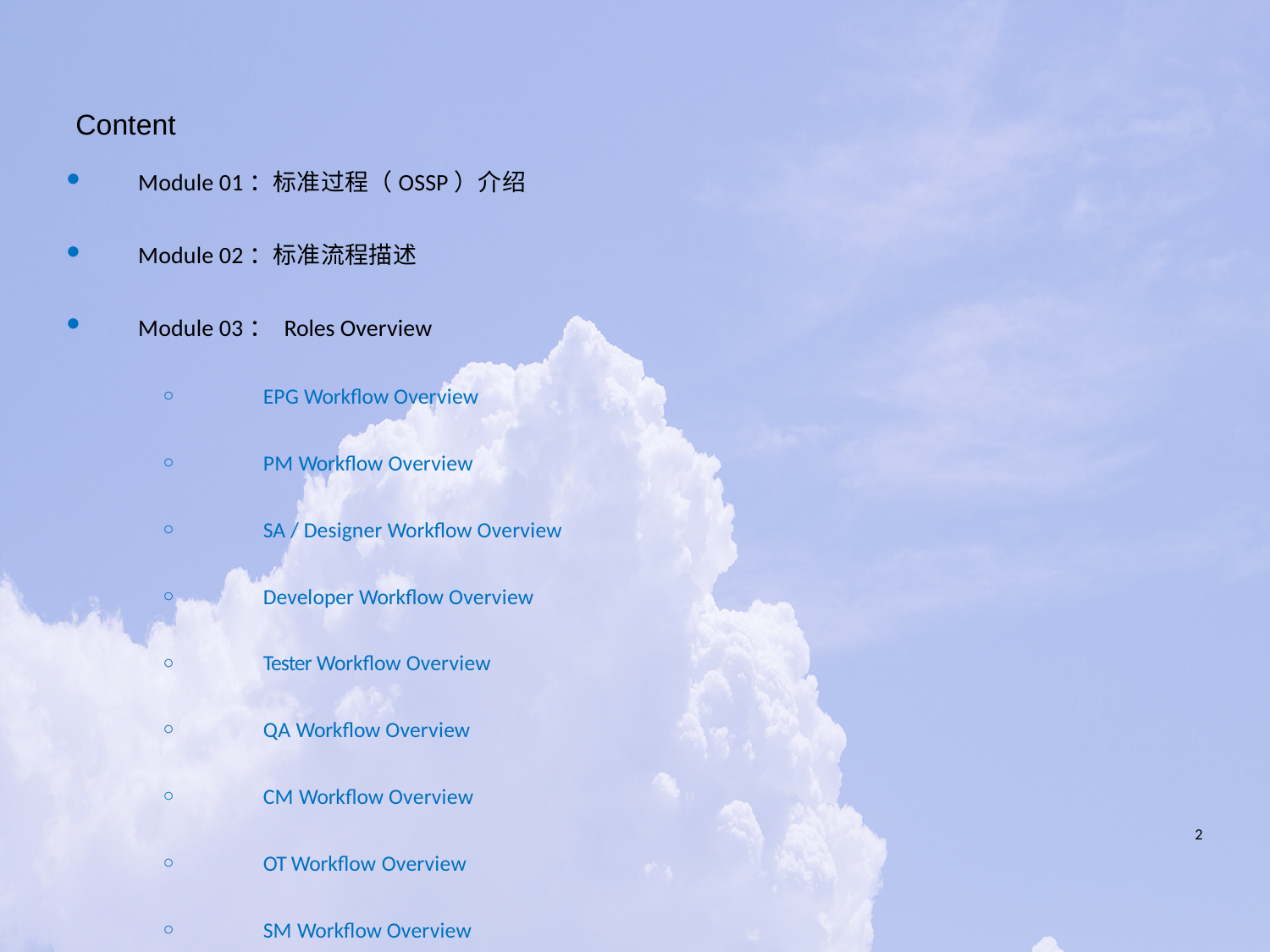

# Content
Module 01：标准过程（OSSP）介绍
Module 02：标准流程描述
Module 03： Roles Overview
EPG Workflow Overview
PM Workflow Overview
SA / Designer Workflow Overview
Developer Workflow Overview
Tester Workflow Overview
QA Workflow Overview
CM Workflow Overview
OT Workflow Overview
SM Workflow Overview
2